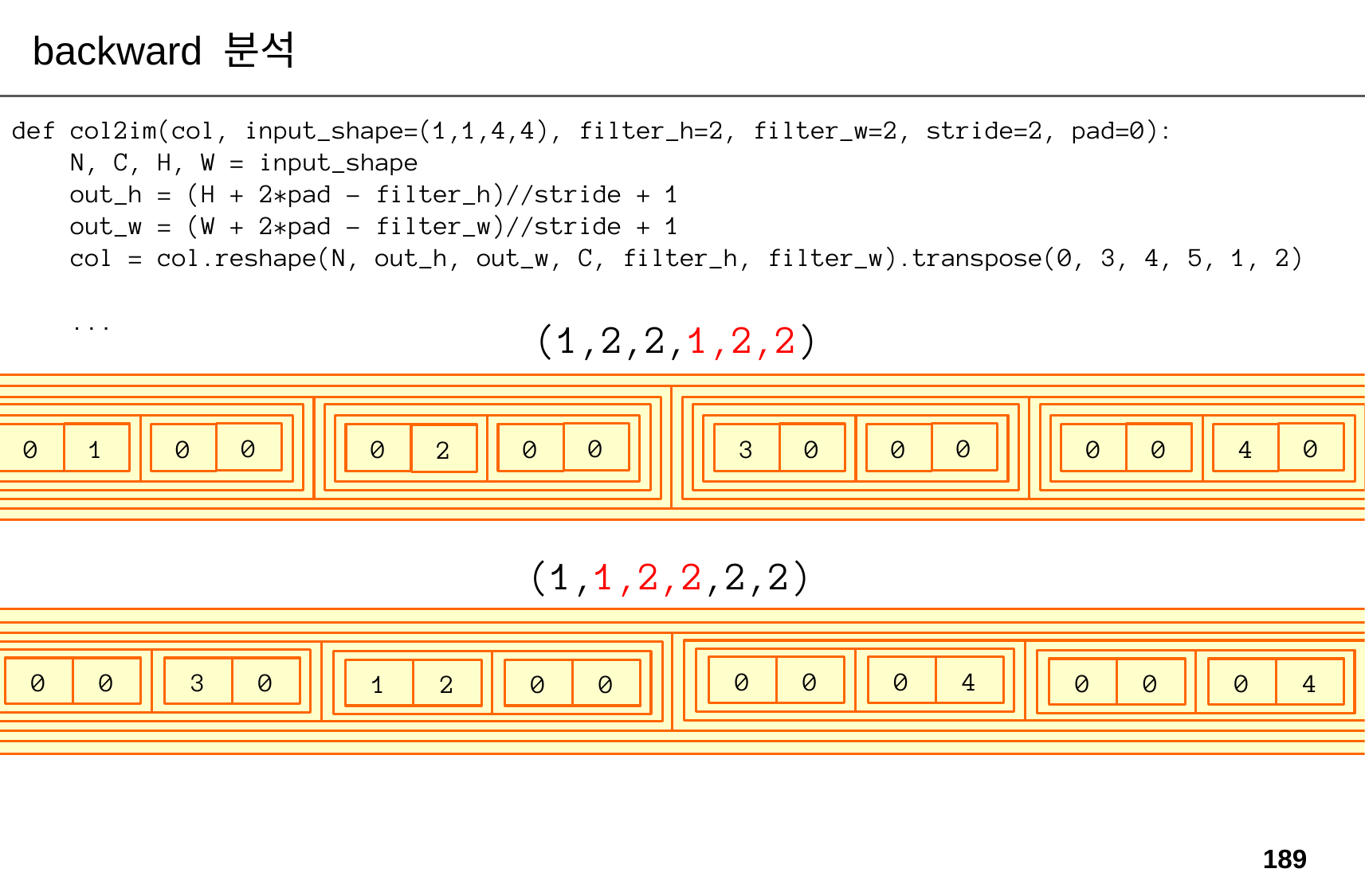

col
backward 분석
0
1
0
0
0
2
0
0
def col2im(col, input_shape=(1,1,4,4), filter_h=2, filter_w=2, stride=2, pad=0):
    N, C, H, W = input_shape
    out_h = (H + 2*pad - filter_h)//stride + 1
    out_w = (W + 2*pad - filter_w)//stride + 1
    col = col.reshape(N, out_h, out_w, C, filter_h, filter_w).transpose(0, 3, 4, 5, 1, 2)

    ...
3
0
0
0
0
0
4
0
(4, 4)
(1,2,2,1,2,2)

0
0
0
0
1
0
0
0
0
0
4
0
0
3
0
2
(1,1,2,2,2,2)

col

0
0
0
4
0
0
3
0
0
0
0
4
1
2
0
0